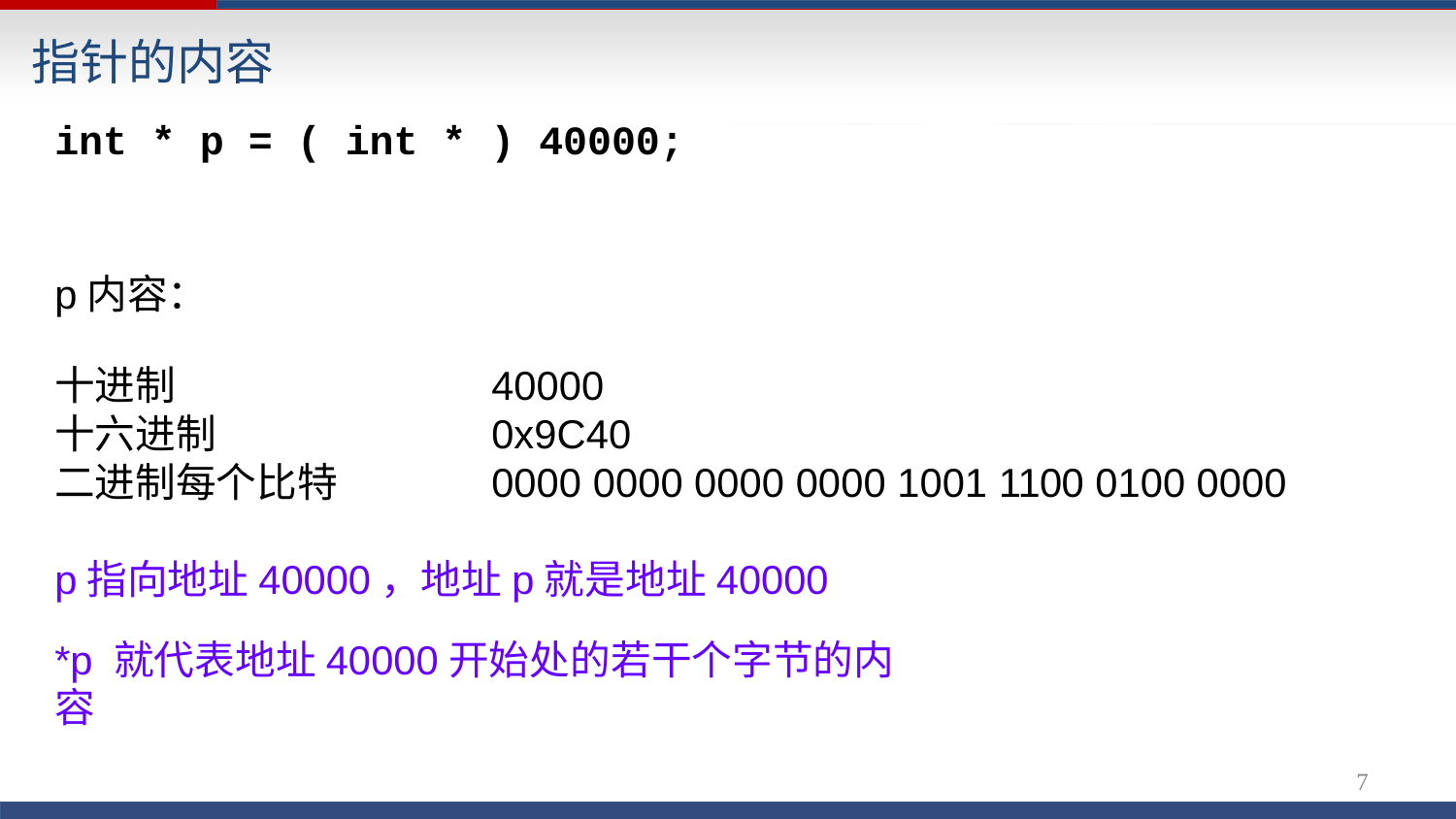

# 指针的内容
int * p = ( int * ) 40000;

p内容：
十进制
十六进制
二进制每个比特
40000
0x9C40
0000 0000 0000 0000 1001 1100 0100 0000
p指向地址40000，地址p就是地址40000

*p 就代表地址40000开始处的若干个字节的内容
7